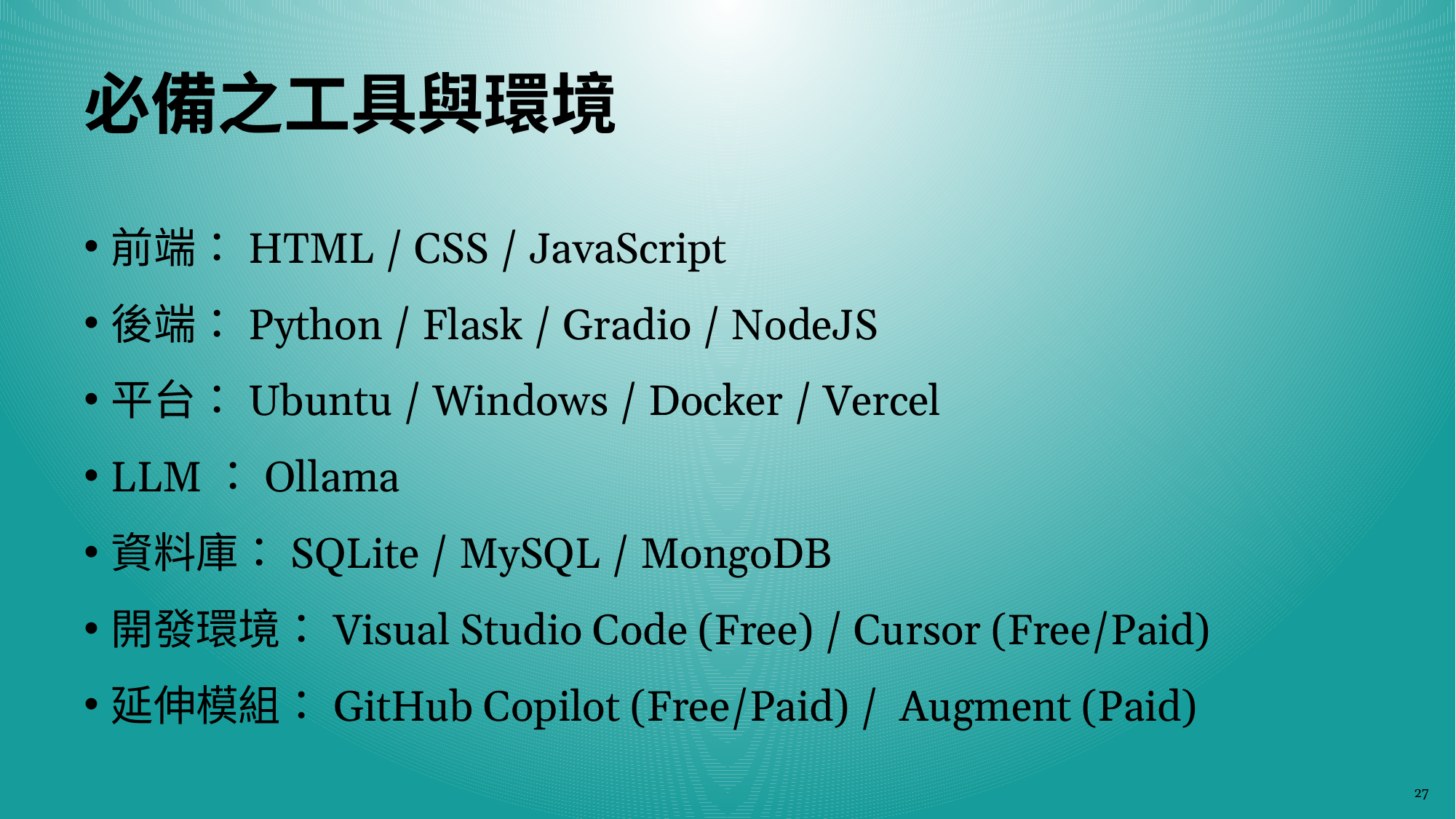

# 必備之工具與環境
前端：HTML / CSS / JavaScript
後端：Python / Flask / Gradio / NodeJS
平台：Ubuntu / Windows / Docker / Vercel
LLM：Ollama
資料庫：SQLite / MySQL / MongoDB
開發環境：Visual Studio Code (Free) / Cursor (Free/Paid)
延伸模組：GitHub Copilot (Free/Paid) /  Augment (Paid)
27